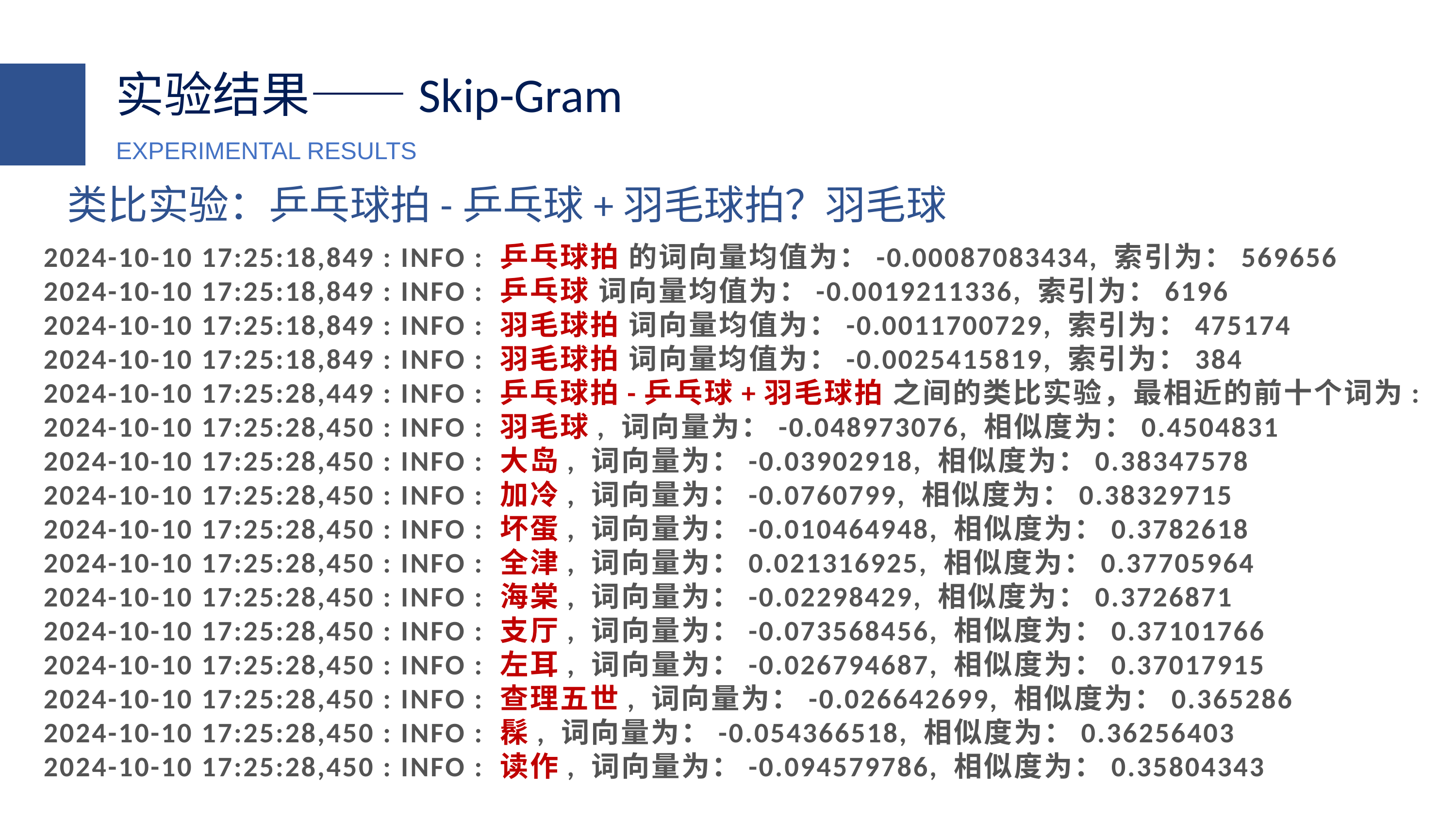

实验结果——Skip-Gram
EXPERIMENTAL RESULTS
类比实验：乒乓球拍-乒乓球+羽毛球拍？羽毛球

2024-10-10 17:25:18,849 : INFO : 乒乓球拍 的词向量均值为：-0.00087083434, 索引为：569656
2024-10-10 17:25:18,849 : INFO : 乒乓球 词向量均值为：-0.0019211336, 索引为：6196
2024-10-10 17:25:18,849 : INFO : 羽毛球拍 词向量均值为：-0.0011700729, 索引为：475174
2024-10-10 17:25:18,849 : INFO : 羽毛球拍 词向量均值为：-0.0025415819, 索引为：384
2024-10-10 17:25:28,449 : INFO : 乒乓球拍-乒乓球+羽毛球拍 之间的类比实验，最相近的前十个词为:
2024-10-10 17:25:28,450 : INFO : 羽毛球, 词向量为：-0.048973076, 相似度为：0.4504831
2024-10-10 17:25:28,450 : INFO : 大岛, 词向量为：-0.03902918, 相似度为：0.38347578
2024-10-10 17:25:28,450 : INFO : 加冷, 词向量为：-0.0760799, 相似度为：0.38329715
2024-10-10 17:25:28,450 : INFO : 坏蛋, 词向量为：-0.010464948, 相似度为：0.3782618
2024-10-10 17:25:28,450 : INFO : 全津, 词向量为：0.021316925, 相似度为：0.37705964
2024-10-10 17:25:28,450 : INFO : 海棠, 词向量为：-0.02298429, 相似度为：0.3726871
2024-10-10 17:25:28,450 : INFO : 支厅, 词向量为：-0.073568456, 相似度为：0.37101766
2024-10-10 17:25:28,450 : INFO : 左耳, 词向量为：-0.026794687, 相似度为：0.37017915
2024-10-10 17:25:28,450 : INFO : 查理五世, 词向量为：-0.026642699, 相似度为：0.365286
2024-10-10 17:25:28,450 : INFO : 髹, 词向量为：-0.054366518, 相似度为：0.36256403
2024-10-10 17:25:28,450 : INFO : 读作, 词向量为：-0.094579786, 相似度为：0.35804343